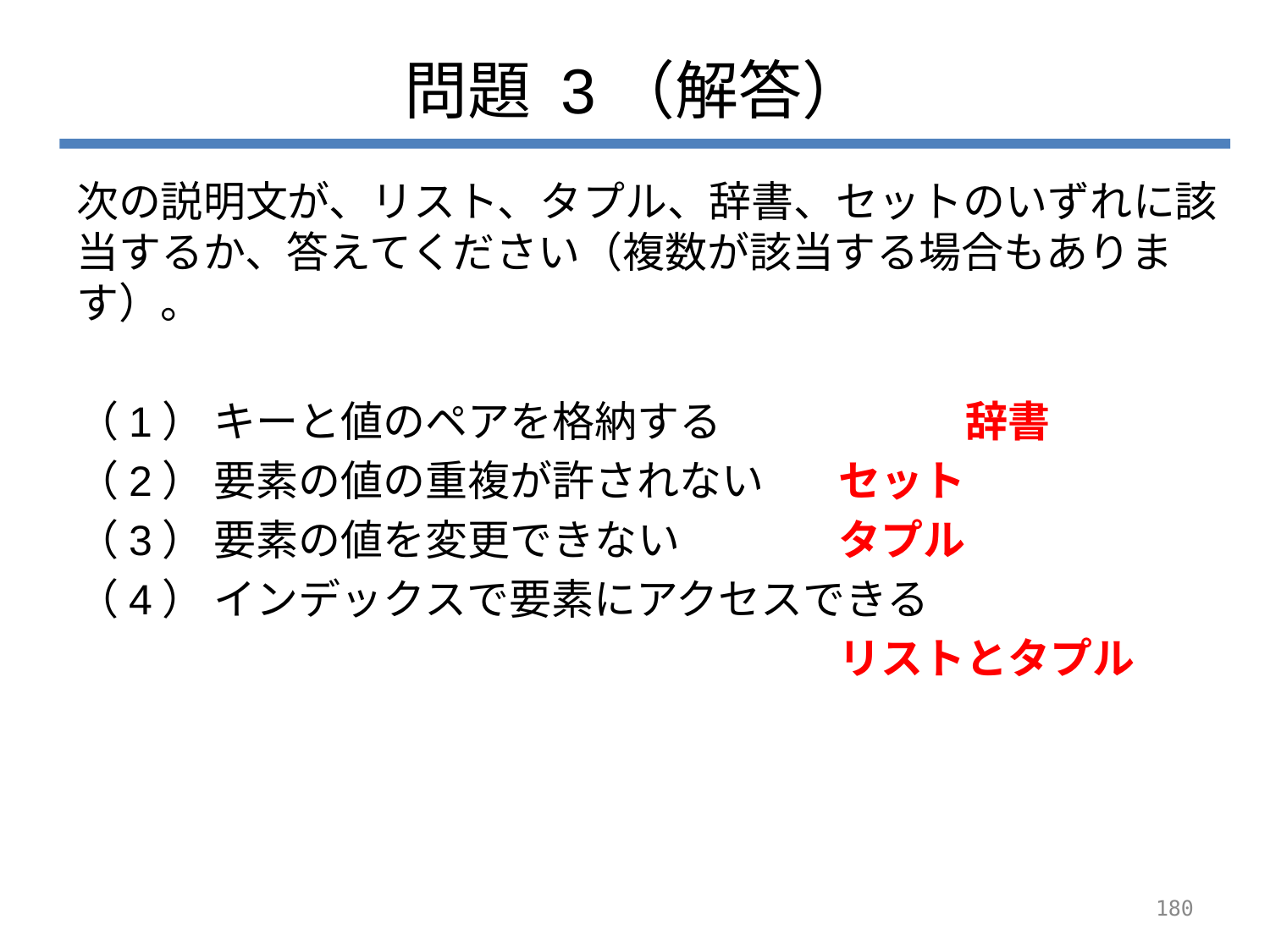

# 問題 3（解答）
次の説明文が、リスト、タプル、辞書、セットのいずれに該当するか、答えてください（複数が該当する場合もあります）。

（1） キーと値のペアを格納する		辞書
（2） 要素の値の重複が許されない	セット
（3） 要素の値を変更できない		タプル
（4） インデックスで要素にアクセスできる
						リストとタプル
180